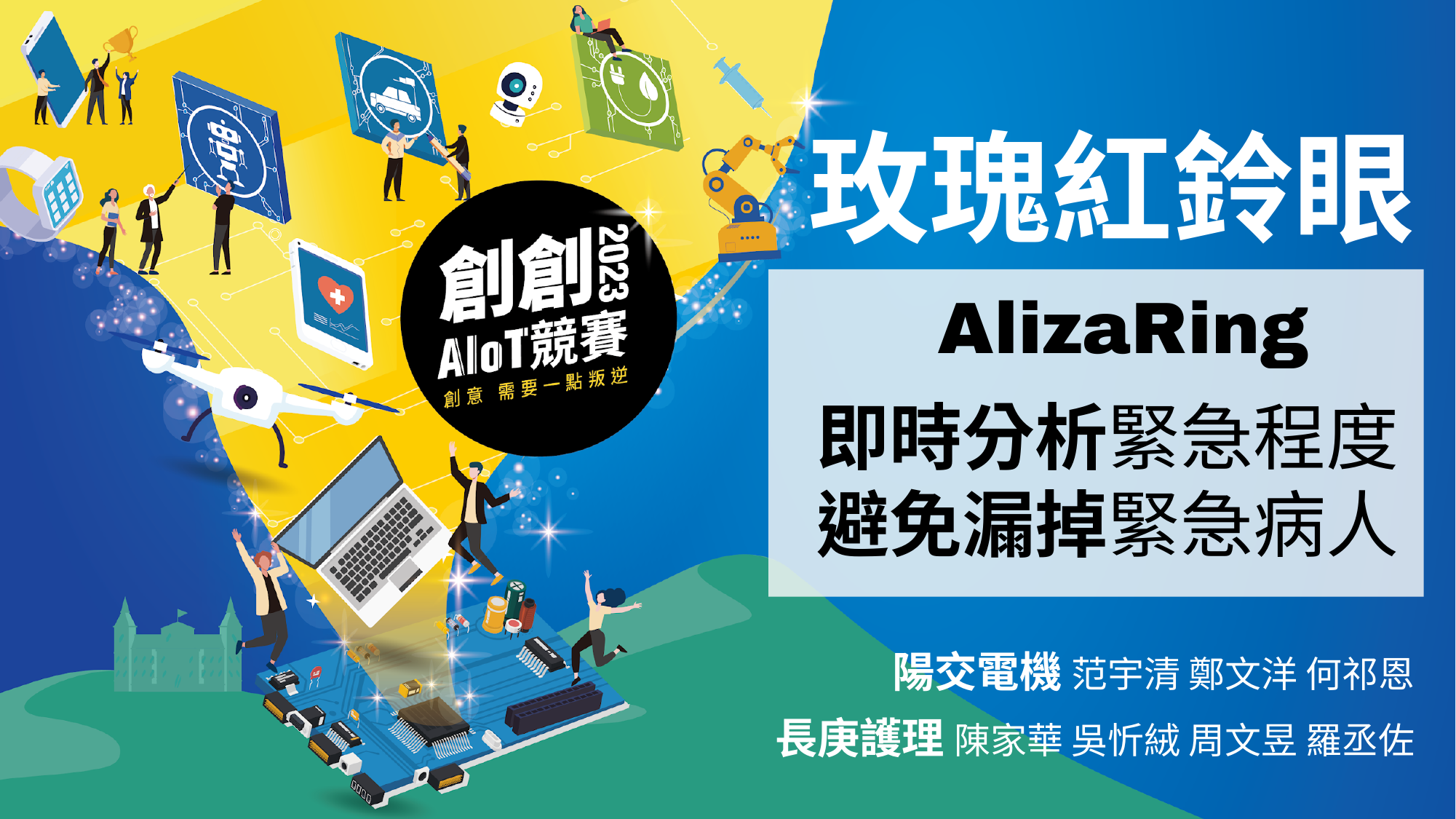

玫瑰紅鈴眼

AlizaRing
即時分析緊急程度
避免漏掉緊急病人

陽交電機 范宇清 鄭文洋 何祁恩
長庚護理 陳家華 吳忻絨 周文昱 羅丞佐